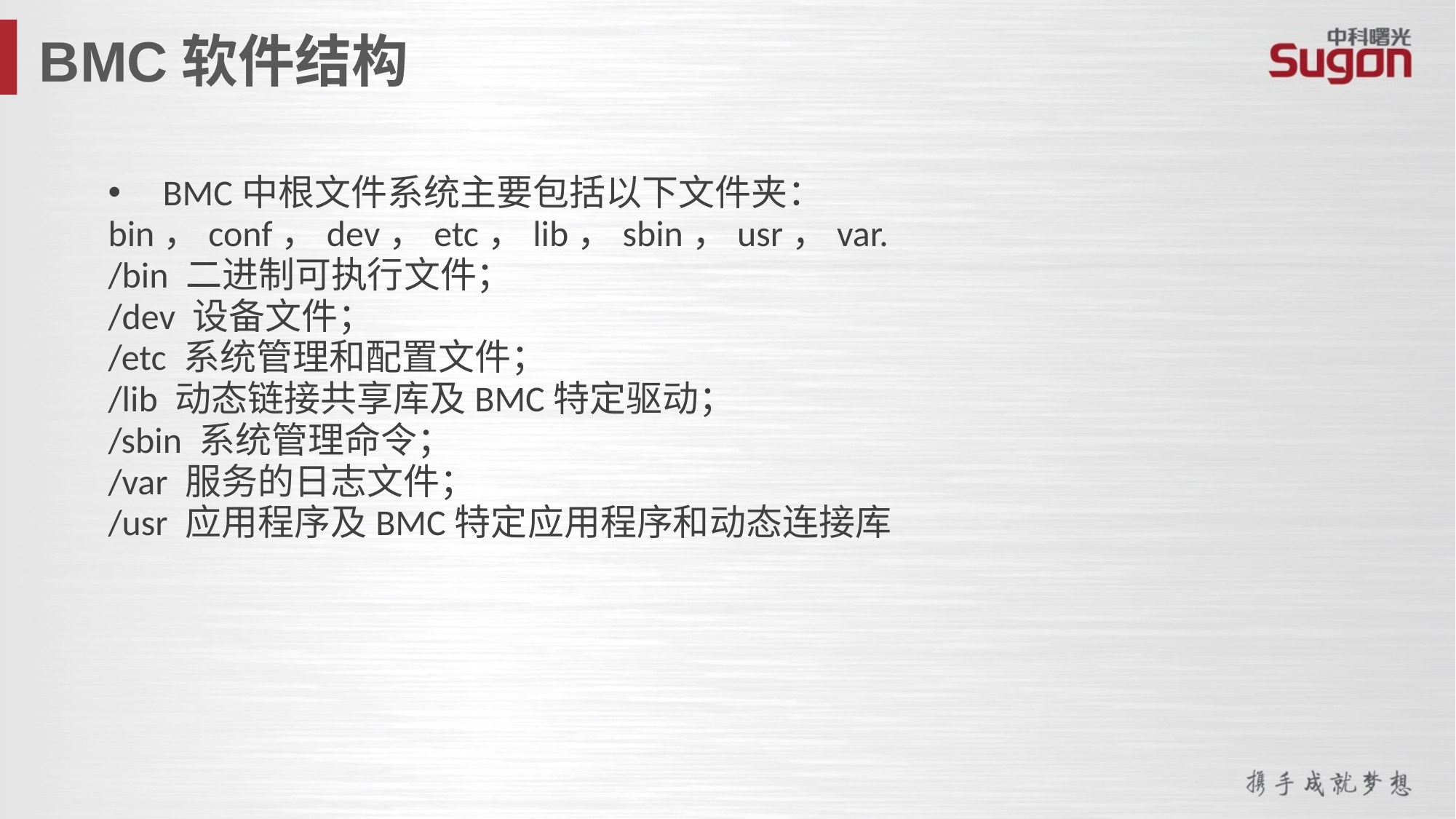

BMC软件结构

BMC中根文件系统主要包括以下文件夹：
bin，conf，dev，etc，lib，sbin，usr，var.
/bin 二进制可执行文件；
/dev 设备文件；
/etc 系统管理和配置文件；
/lib 动态链接共享库及BMC特定驱动；
/sbin 系统管理命令；
/var 服务的日志文件；
/usr 应用程序及BMC特定应用程序和动态连接库